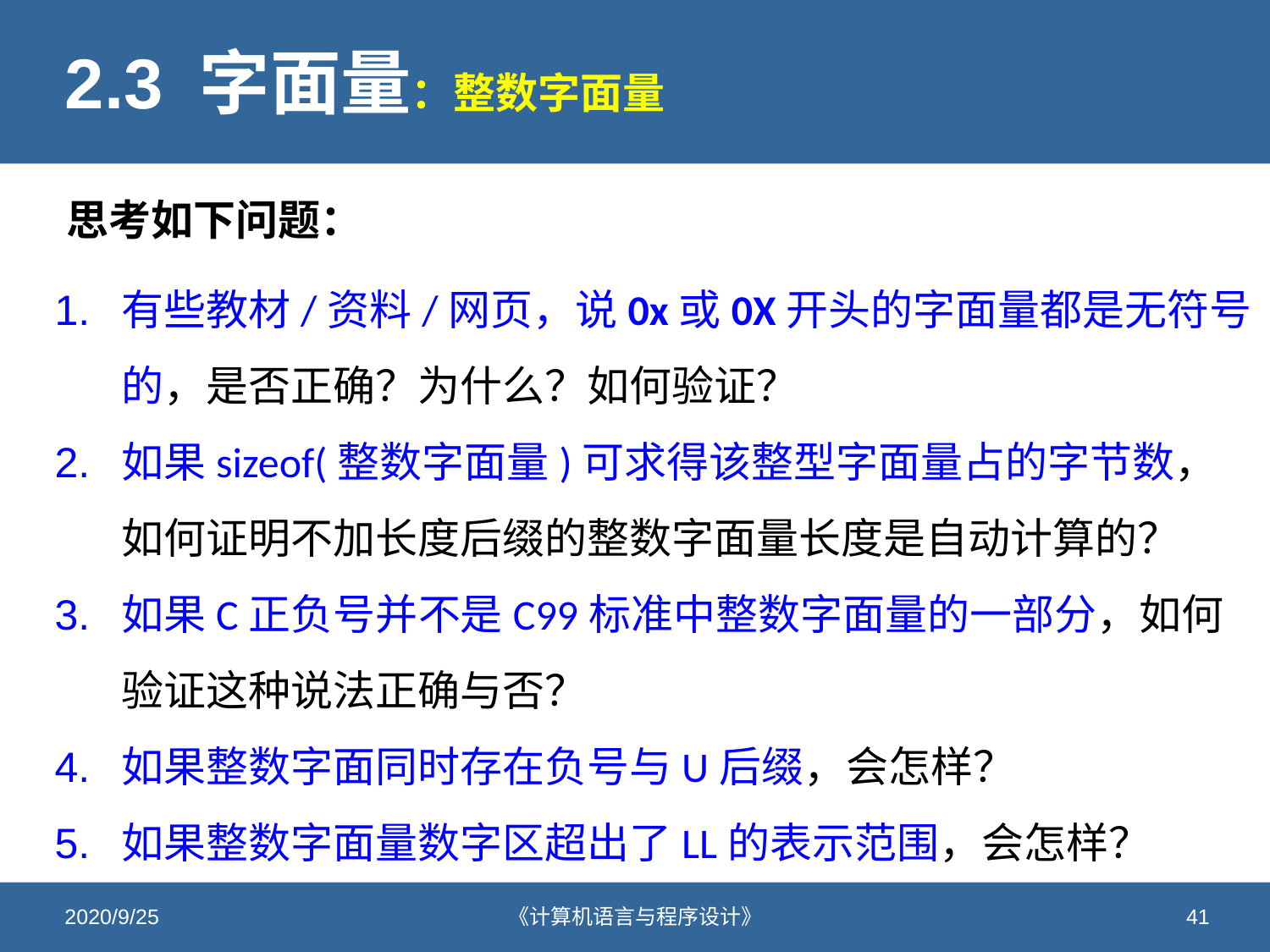

# 2.3 字面量：整数字面量
思考如下问题：
有些教材/资料/网页，说0x或0X开头的字面量都是无符号的，是否正确？为什么？如何验证？
如果sizeof(整数字面量)可求得该整型字面量占的字节数，如何证明不加长度后缀的整数字面量长度是自动计算的？
如果C正负号并不是C99标准中整数字面量的一部分，如何验证这种说法正确与否？
如果整数字面同时存在负号与U后缀，会怎样？
如果整数字面量数字区超出了LL的表示范围，会怎样？
2020/9/25
《计算机语言与程序设计》
41